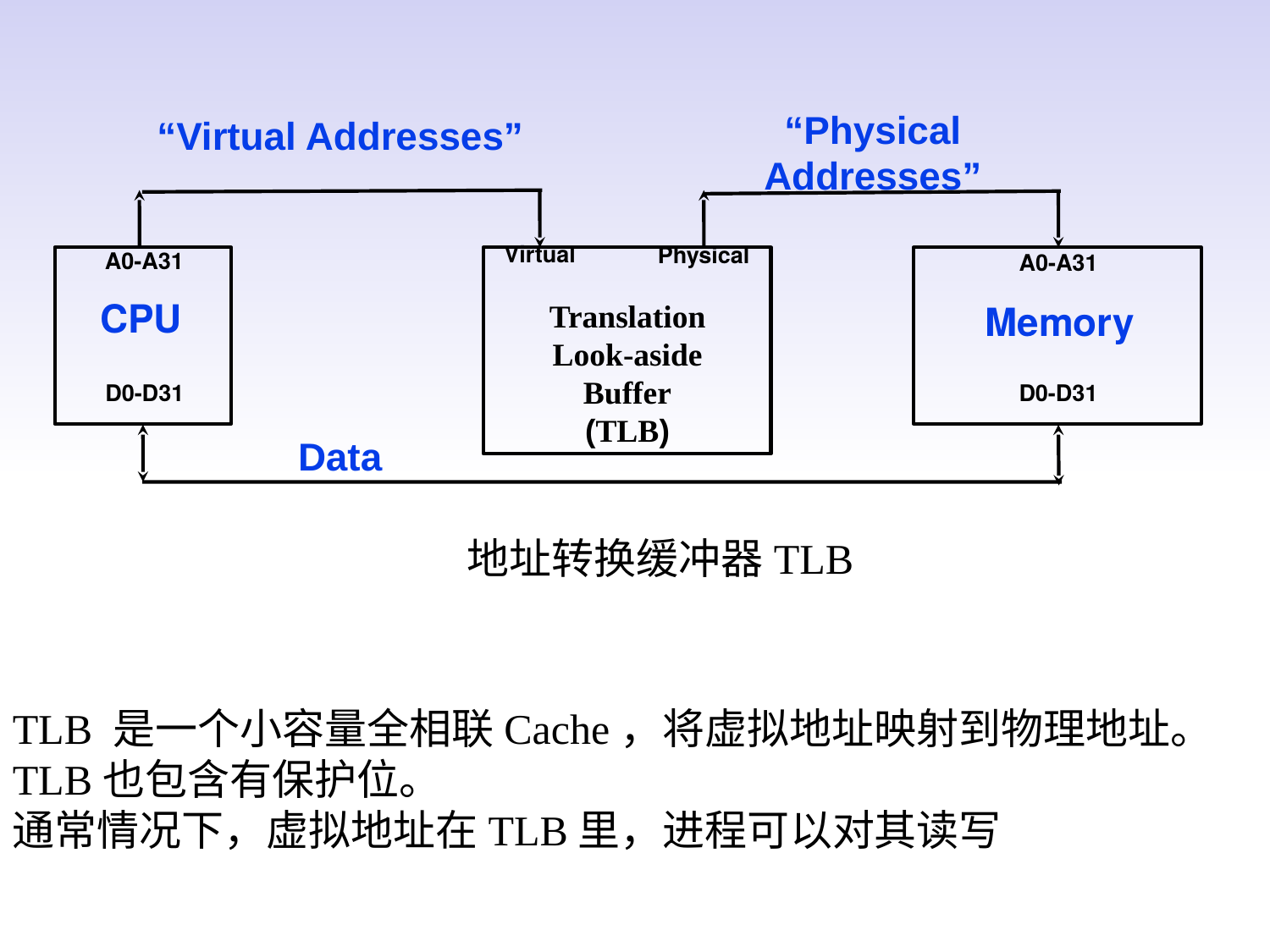

“Physical Addresses”
“Virtual Addresses”

Virtual
Physical
A0-A31
A0-A31
Translation Look-aside Buffer
(TLB)
CPU
Memory
D0-D31
D0-D31

Data

      地址转换缓冲器TLB
TLB 是一个小容量全相联Cache，将虚拟地址映射到物理地址。
TLB也包含有保护位。
通常情况下，虚拟地址在TLB里，进程可以对其读写